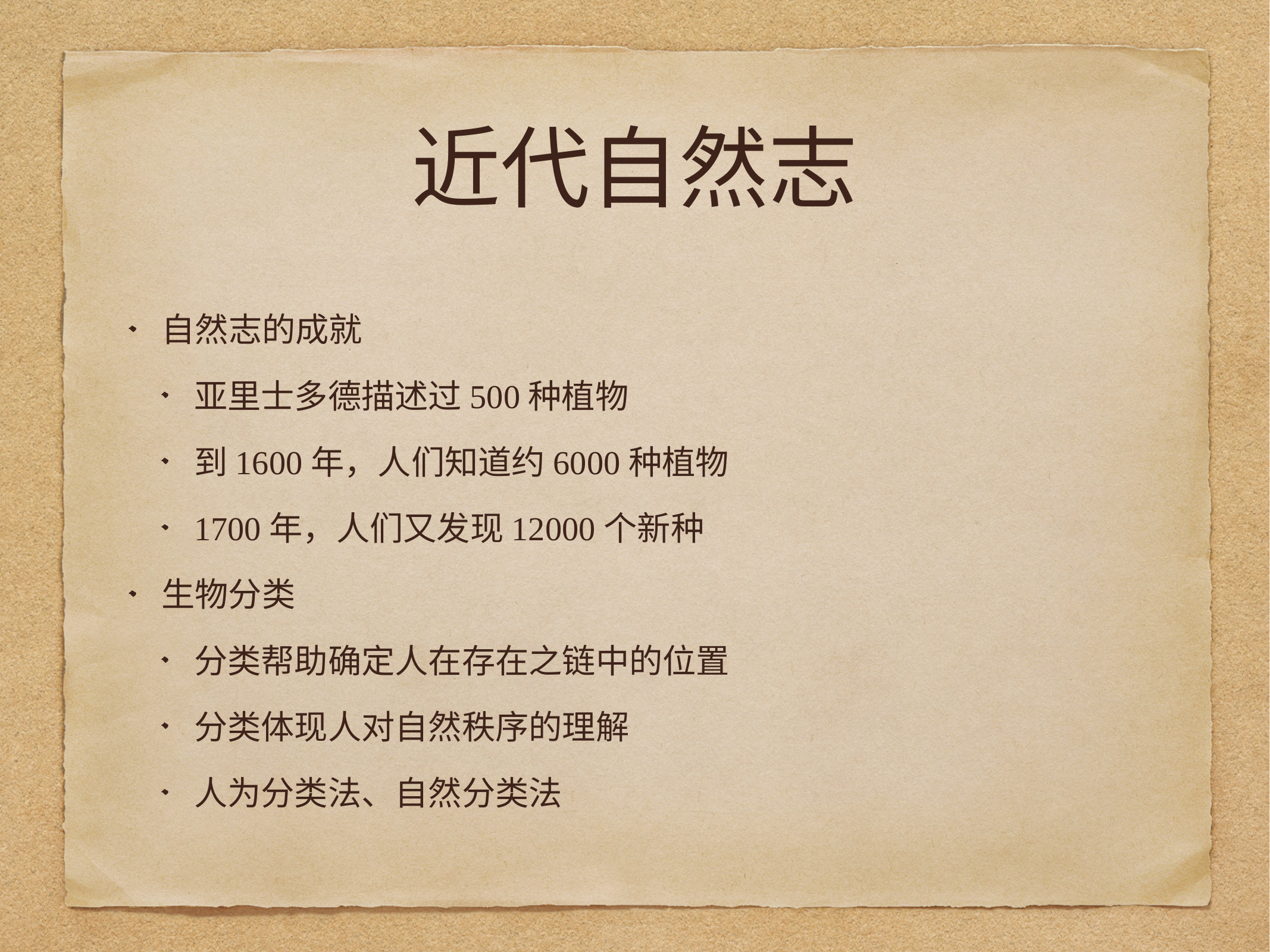

# 近代自然志
自然志的成就
亚里士多德描述过500种植物
到1600年，人们知道约6000种植物
1700年，人们又发现12000个新种
生物分类
分类帮助确定人在存在之链中的位置
分类体现人对自然秩序的理解
人为分类法、自然分类法